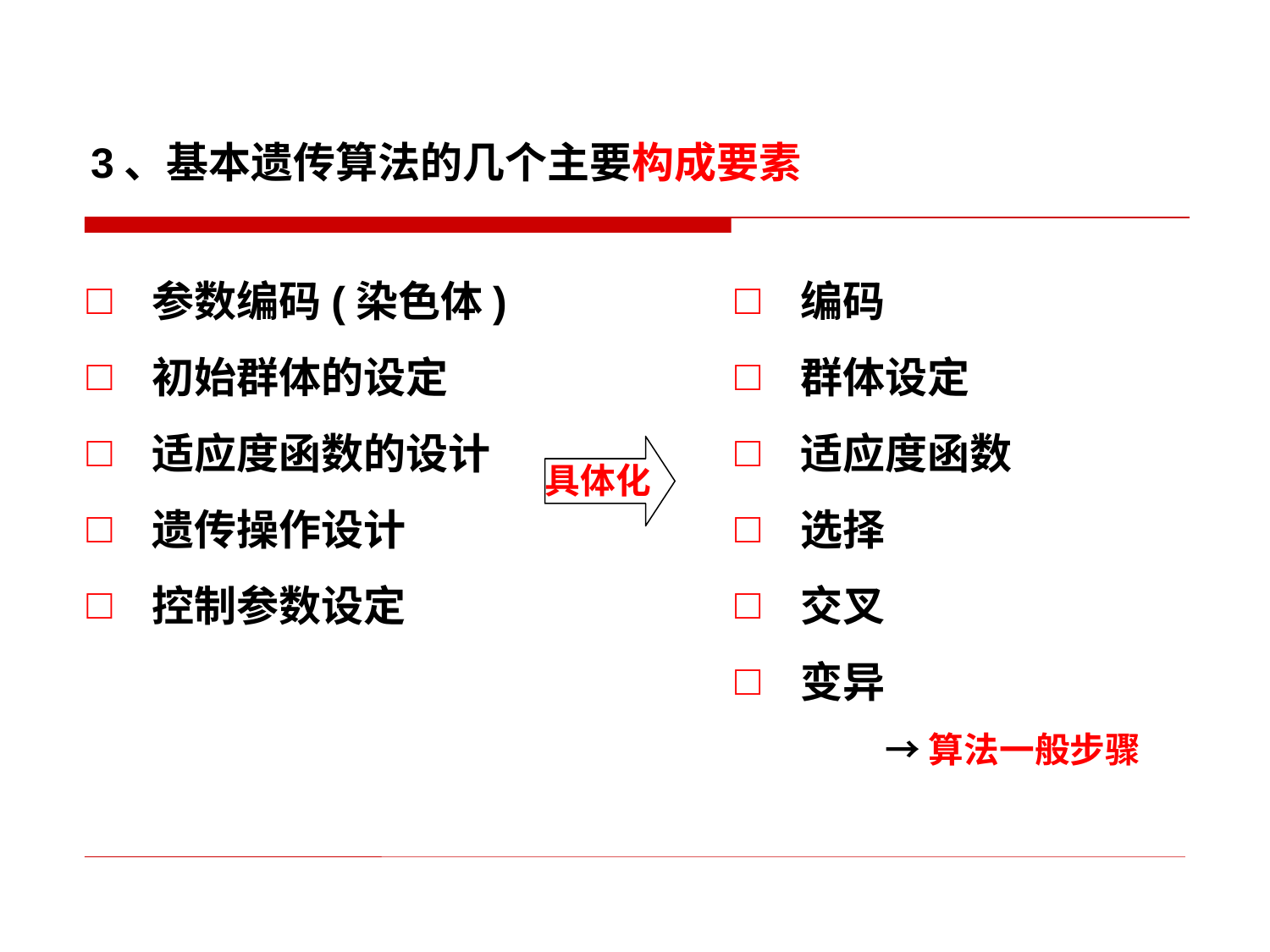

3、基本遗传算法的几个主要构成要素
参数编码(染色体)
初始群体的设定
适应度函数的设计
遗传操作设计
控制参数设定
编码
群体设定
适应度函数
选择
交叉
变异
→算法一般步骤
具体化